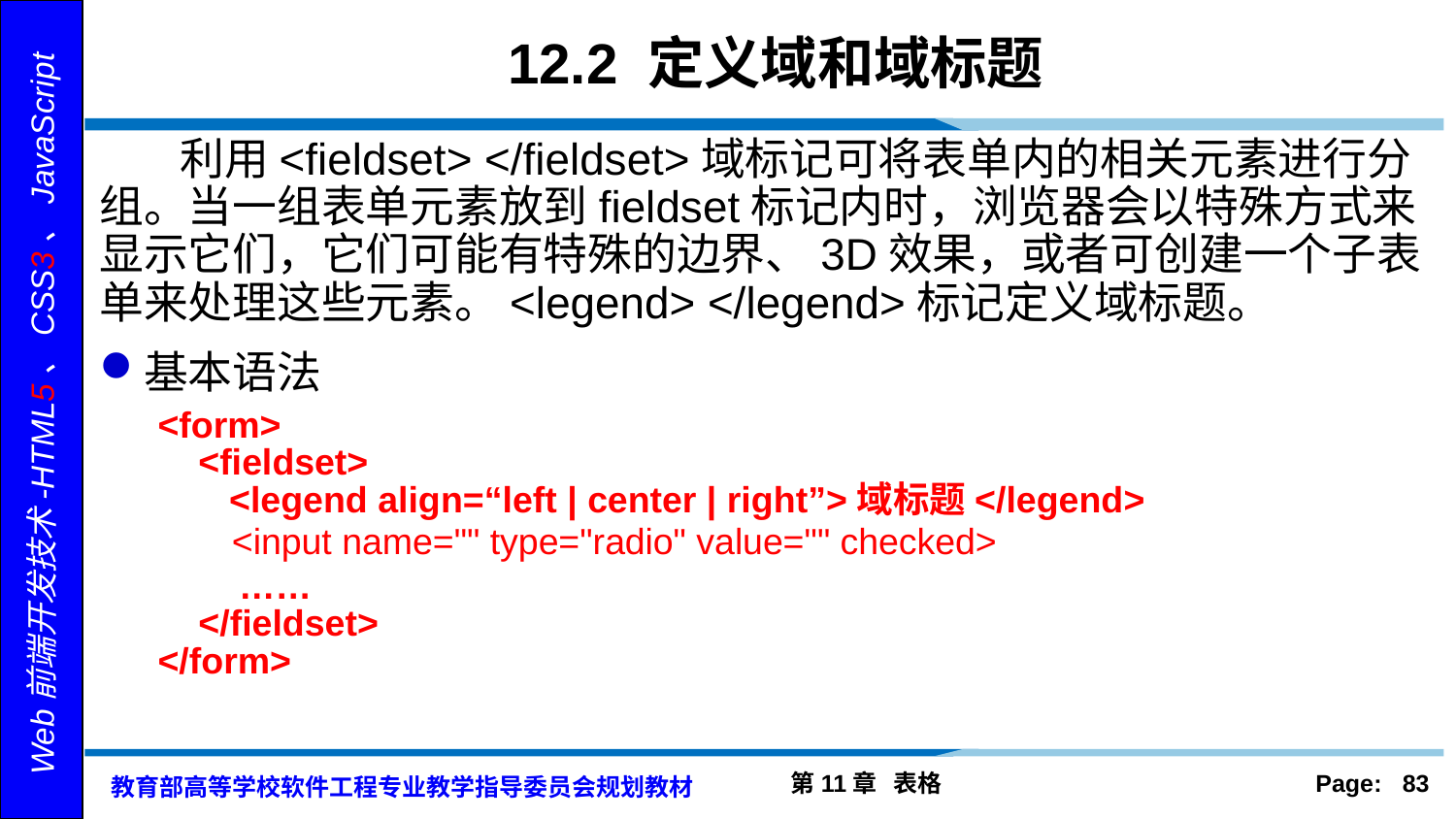

# 12.2 定义域和域标题
       利用<fieldset> </fieldset>域标记可将表单内的相关元素进行分组。当一组表单元素放到fieldset标记内时，浏览器会以特殊方式来显示它们，它们可能有特殊的边界、3D效果，或者可创建一个子表单来处理这些元素。<legend> </legend>标记定义域标题。
基本语法
<form>
    <fieldset>
       <legend align=“left | center | right”>域标题</legend>
             <input name="" type="radio" value="" checked>
        ……
    </fieldset>
</form>